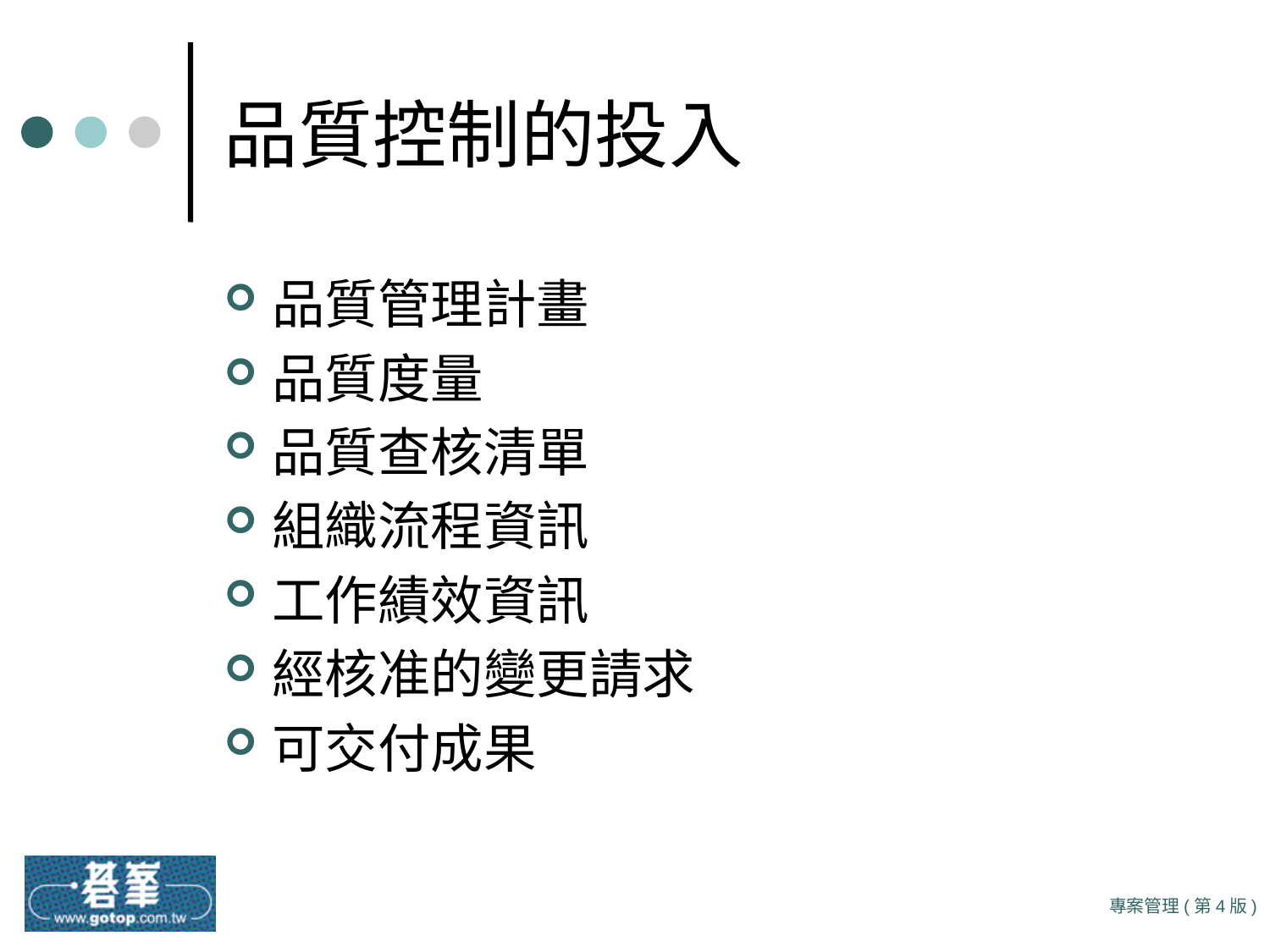

# 品質控制的投入
品質管理計畫
品質度量
品質查核清單
組織流程資訊
工作績效資訊
經核准的變更請求
可交付成果
專案管理(第4版)